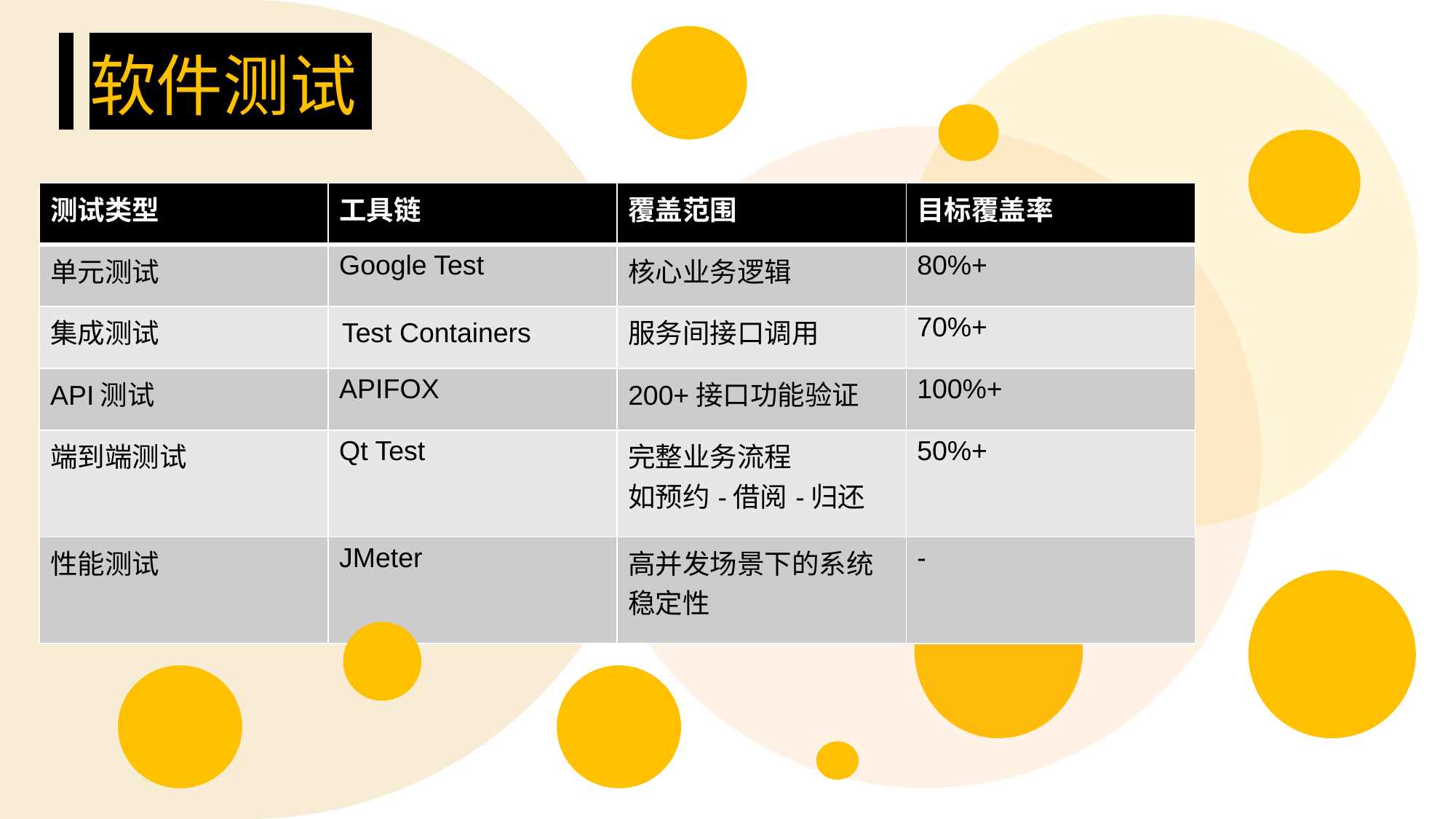

软件测试

| 测试类型 | 工具链 | 覆盖范围 | 目标覆盖率 |
| --- | --- | --- | --- |
| 单元测试 | Google Test | 核心业务逻辑 | 80%+ |
| 集成测试 | Test Containers | 服务间接口调用 | 70%+ |
| API测试 | APIFOX | 200+接口功能验证 | 100%+ |
| 端到端测试 | Qt Test | 完整业务流程 如预约-借阅-归还 | 50%+ |
| 性能测试 | JMeter | 高并发场景下的系统稳定性 | - |